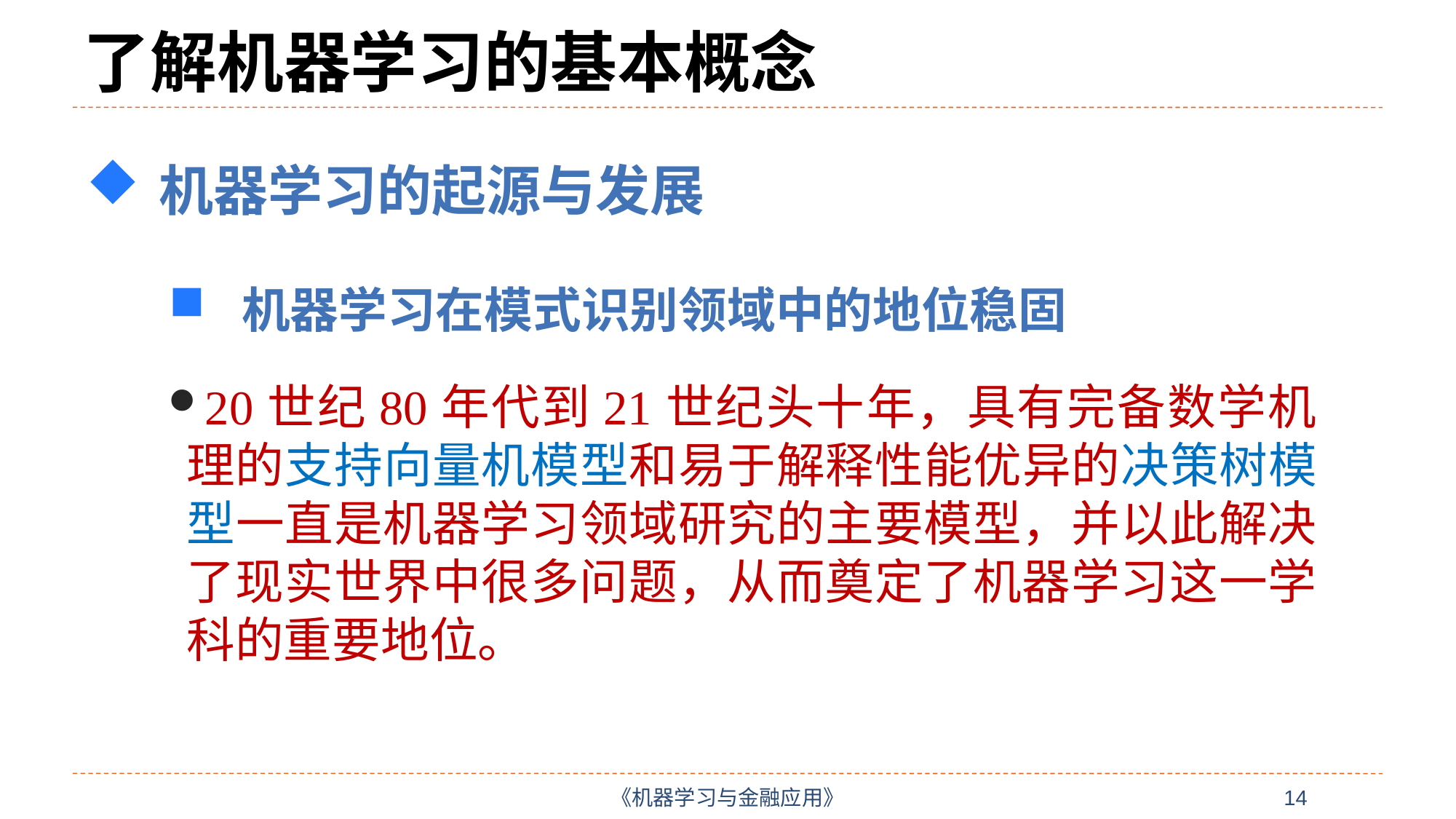

# 了解机器学习的基本概念
机器学习的起源与发展

机器学习在模式识别领域中的地位稳固
20世纪80年代到21世纪头十年，具有完备数学机理的支持向量机模型和易于解释性能优异的决策树模型一直是机器学习领域研究的主要模型，并以此解决了现实世界中很多问题，从而奠定了机器学习这一学科的重要地位。